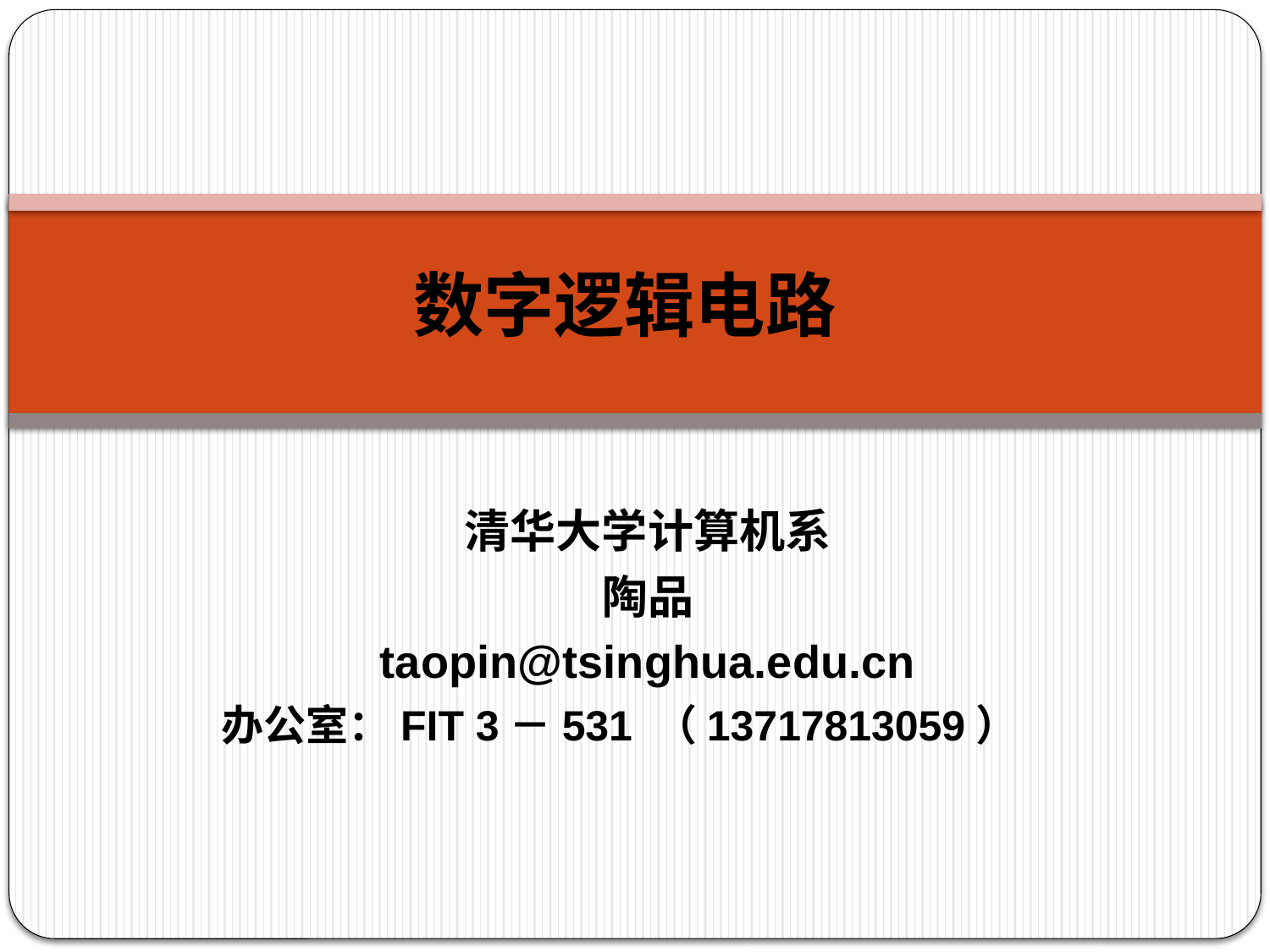

# 数字逻辑电路
清华大学计算机系
陶品
taopin@tsinghua.edu.cn
办公室：FIT 3－531 （13717813059）